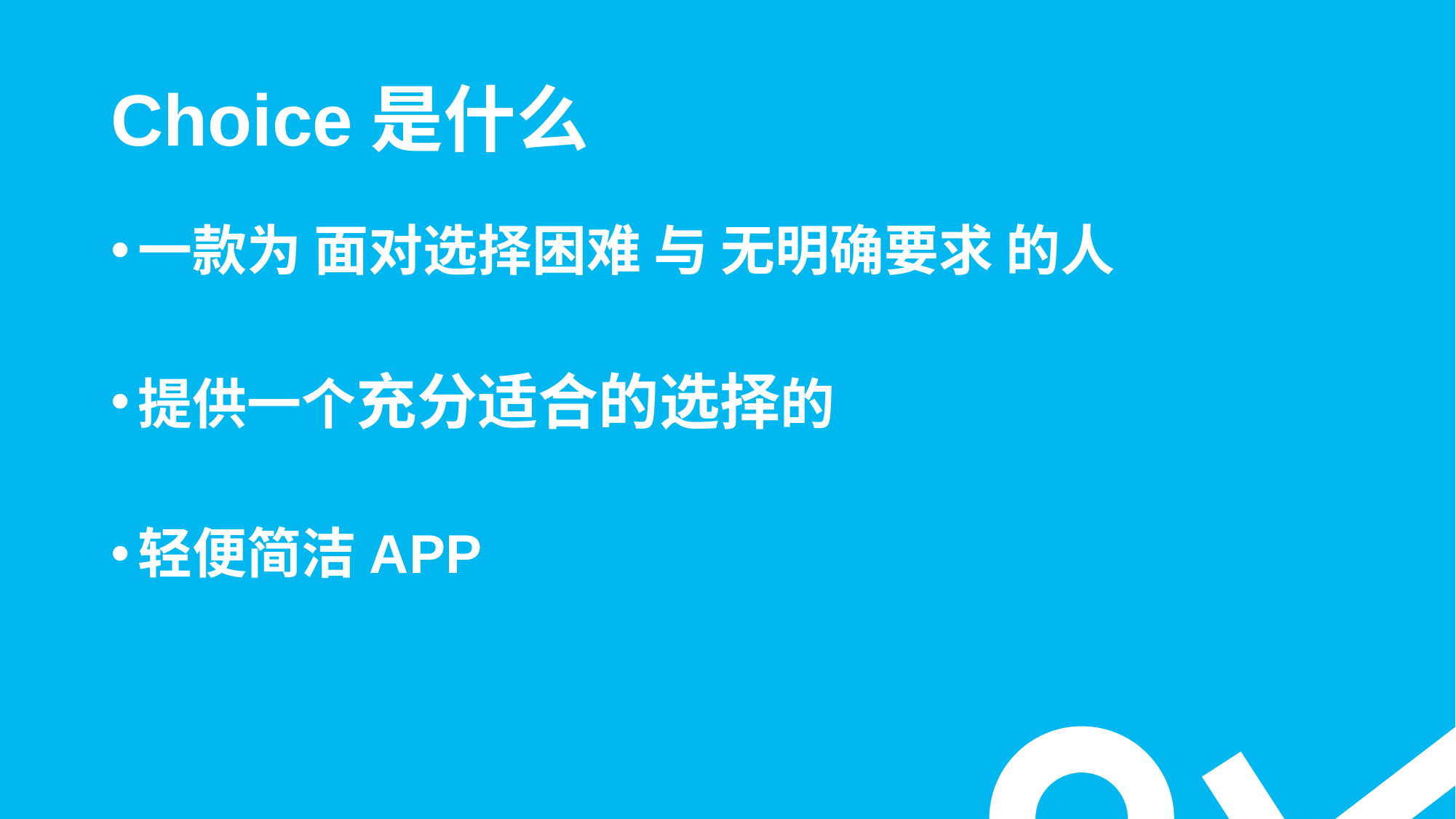

# Choice是什么
一款为 面对选择困难 与 无明确要求 的人

提供一个充分适合的选择的

轻便简洁APP